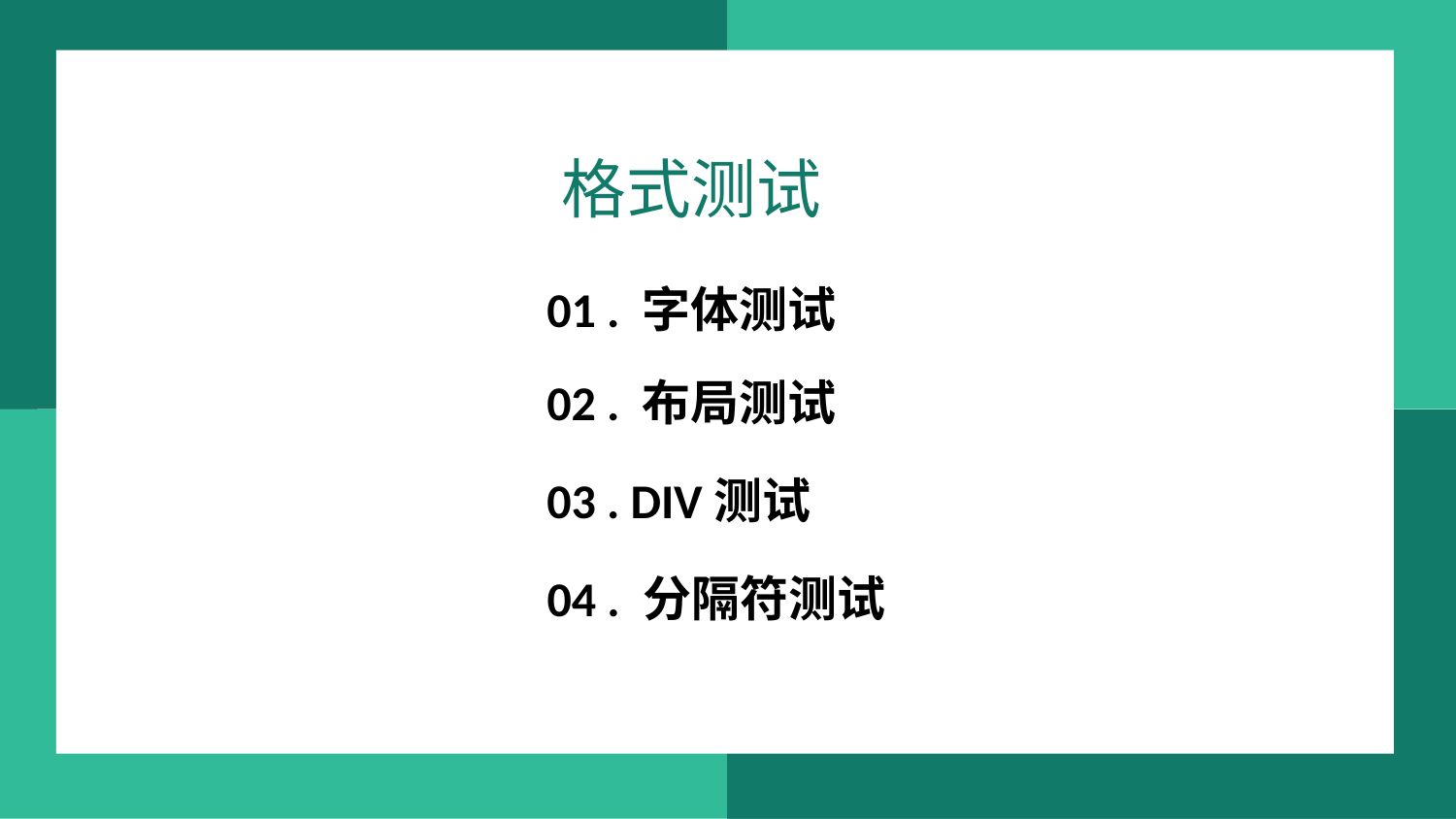

格式测试
01 . 字体测试
02 . 布局测试
03 . DIV测试
04 . 分隔符测试